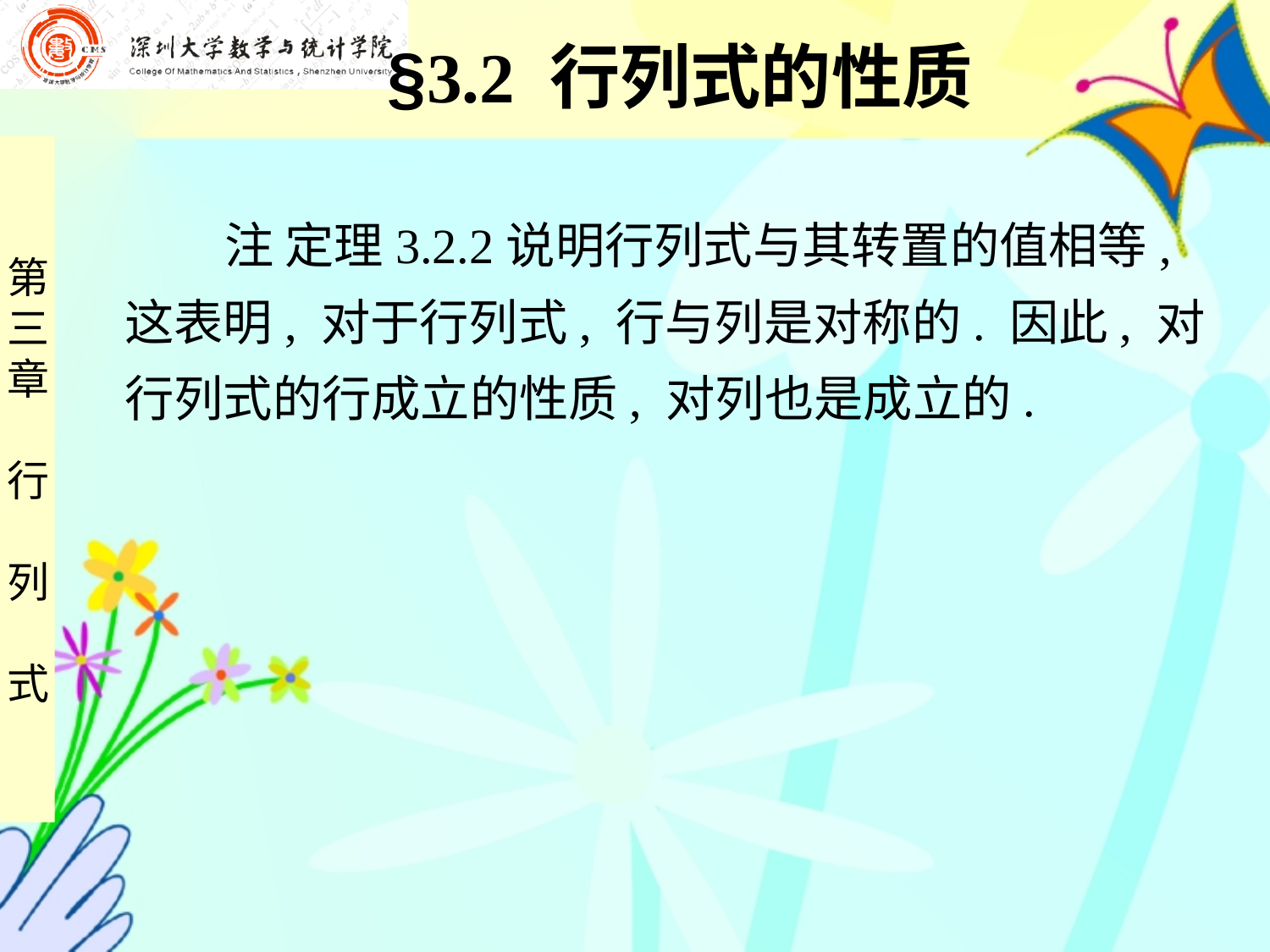

§3.2 行列式的性质
        注 定理3.2.2说明行列式与其转置的值相等,
这表明, 对于行列式, 行与列是对称的. 因此, 对
行列式的行成立的性质, 对列也是成立的.